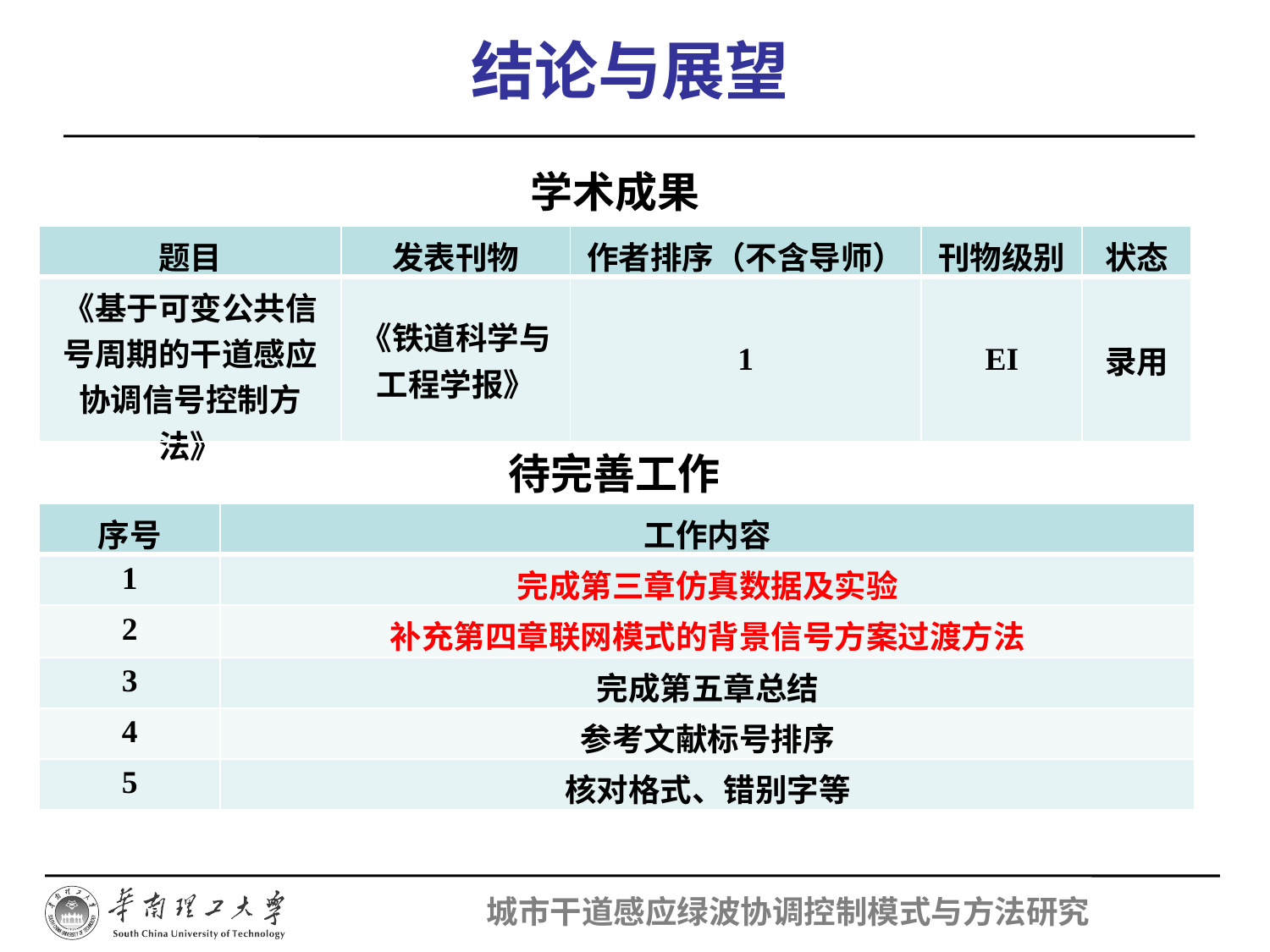

结论与展望
学术成果
| 题目 | 发表刊物 | 作者排序（不含导师） | 刊物级别 | 状态 |
| --- | --- | --- | --- | --- |
| 《基于可变公共信号周期的干道感应协调信号控制方法》 | 《铁道科学与工程学报》 | 1 | EI | 录用 |
待完善工作
| 序号 | 工作内容 |
| --- | --- |
| 1 | 完成第三章仿真数据及实验 |
| 2 | 补充第四章联网模式的背景信号方案过渡方法 |
| 3 | 完成第五章总结 |
| 4 | 参考文献标号排序 |
| 5 | 核对格式、错别字等 |